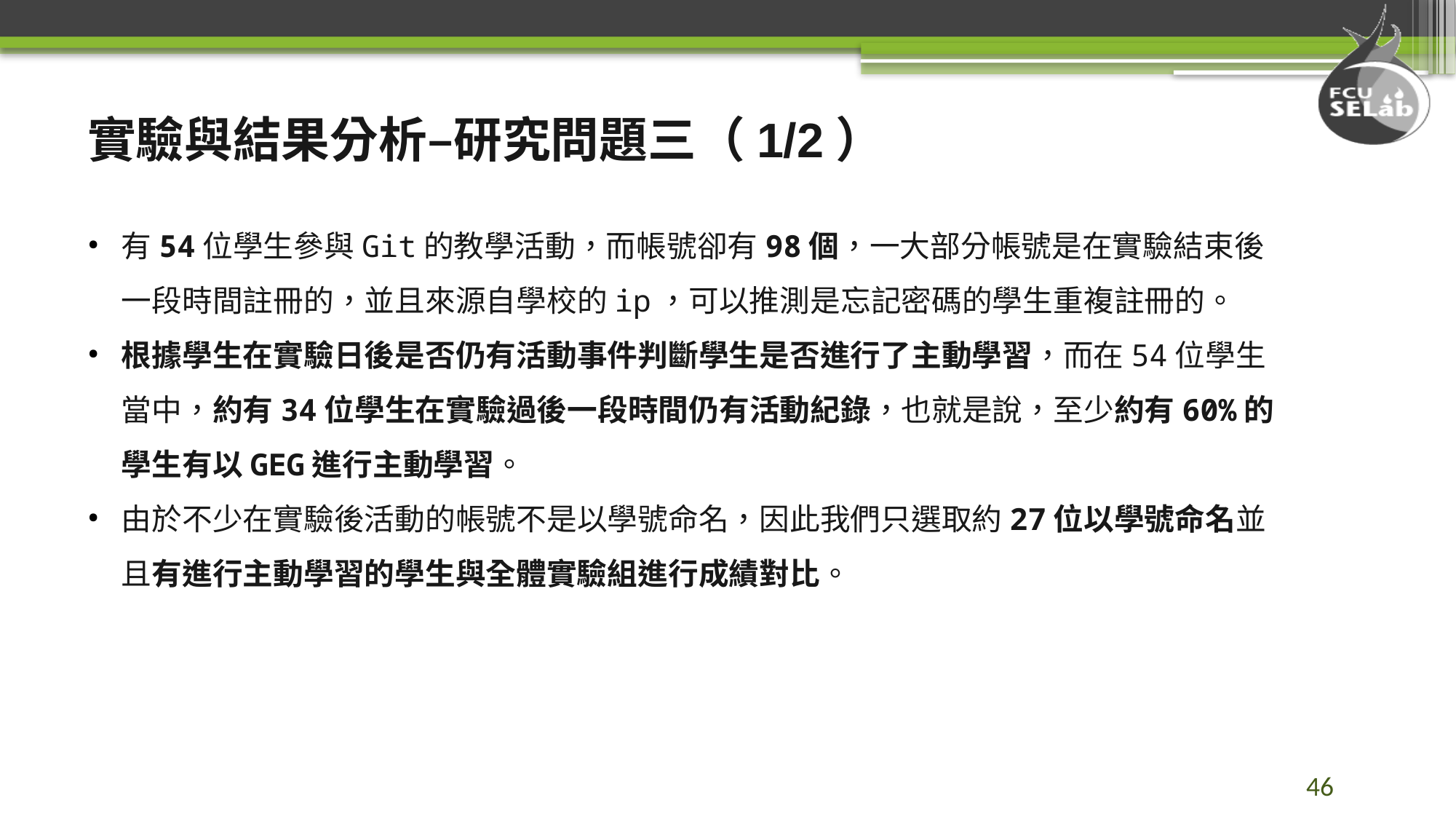

# 實驗與結果分析–研究問題三（1/2）
有54位學生參與Git的教學活動，而帳號卻有98個，一大部分帳號是在實驗結束後一段時間註冊的，並且來源自學校的ip，可以推測是忘記密碼的學生重複註冊的。
根據學生在實驗日後是否仍有活動事件判斷學生是否進行了主動學習，而在54位學生當中，約有34位學生在實驗過後一段時間仍有活動紀錄，也就是說，至少約有60%的學生有以GEG進行主動學習。
由於不少在實驗後活動的帳號不是以學號命名，因此我們只選取約27位以學號命名並且有進行主動學習的學生與全體實驗組進行成績對比。
46